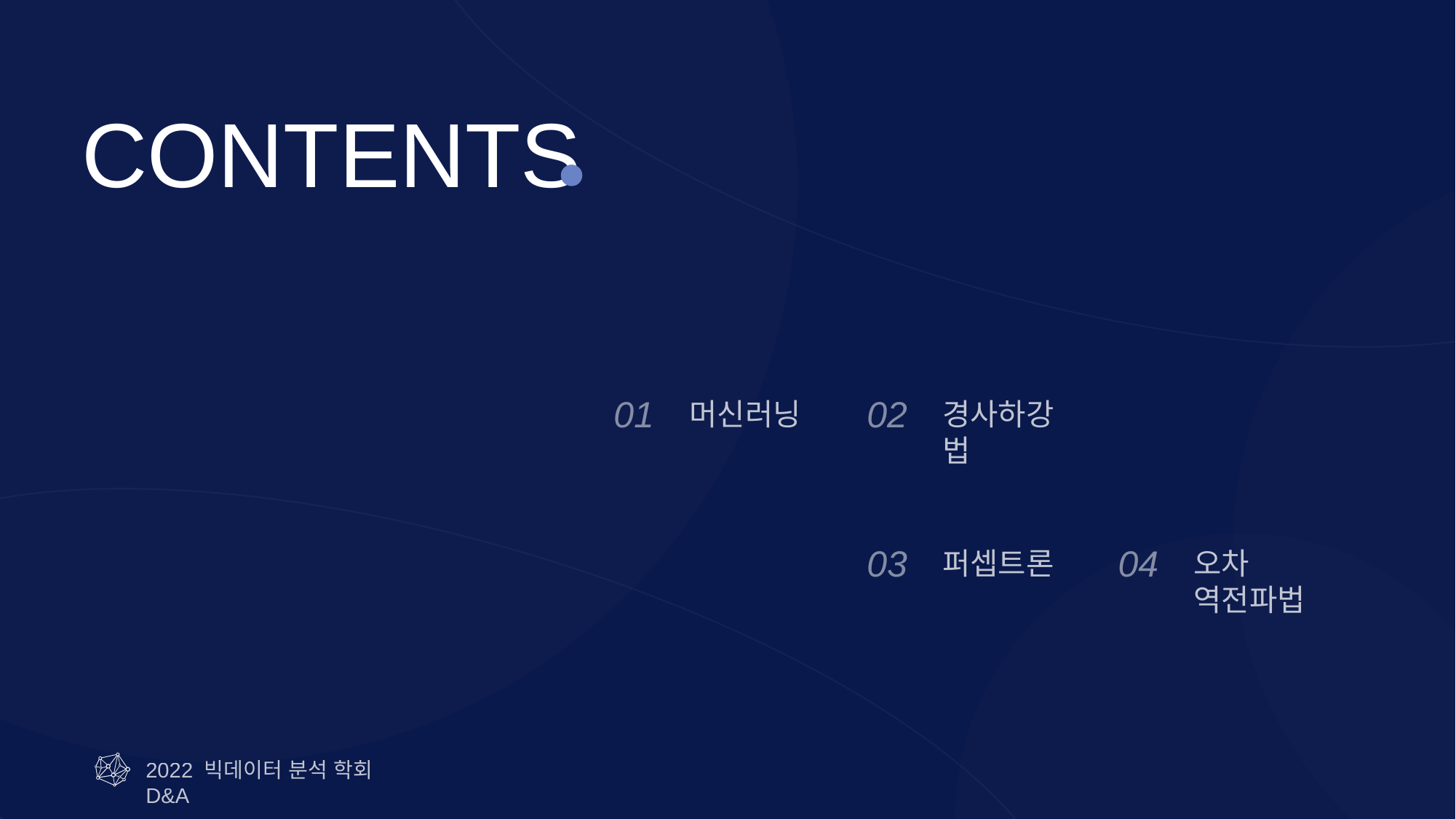

CONTENTS

01
02
머신러닝
경사하강법

03
04
퍼셉트론
오차 역전파법

2022 빅데이터 분석 학회 D&A